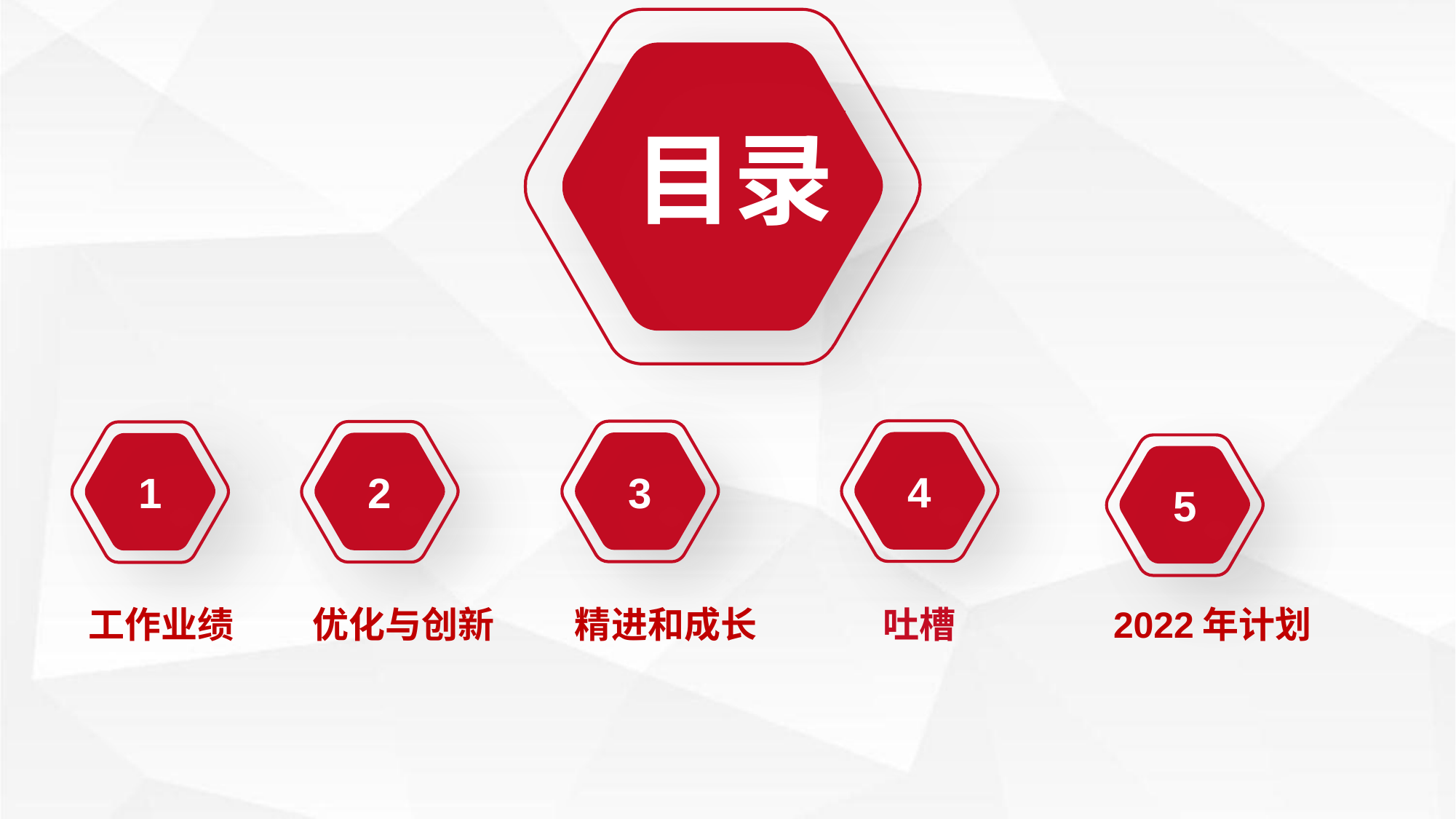

目录

4

3

2

1

5
精进和成长
工作业绩
优化与创新
吐槽
2022年计划